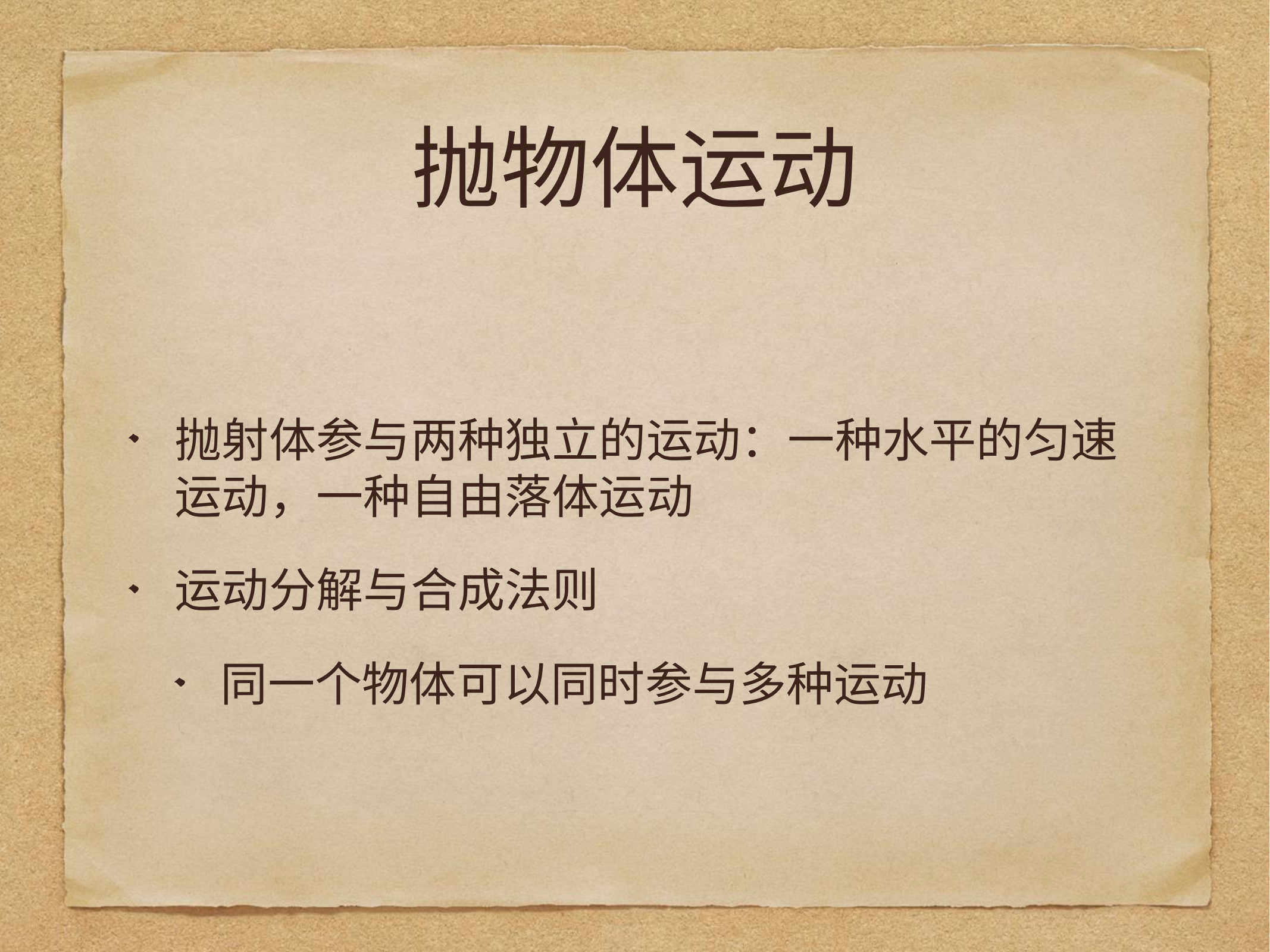

# 抛物体运动
抛射体参与两种独立的运动：一种水平的匀速运动，一种自由落体运动
运动分解与合成法则
同一个物体可以同时参与多种运动